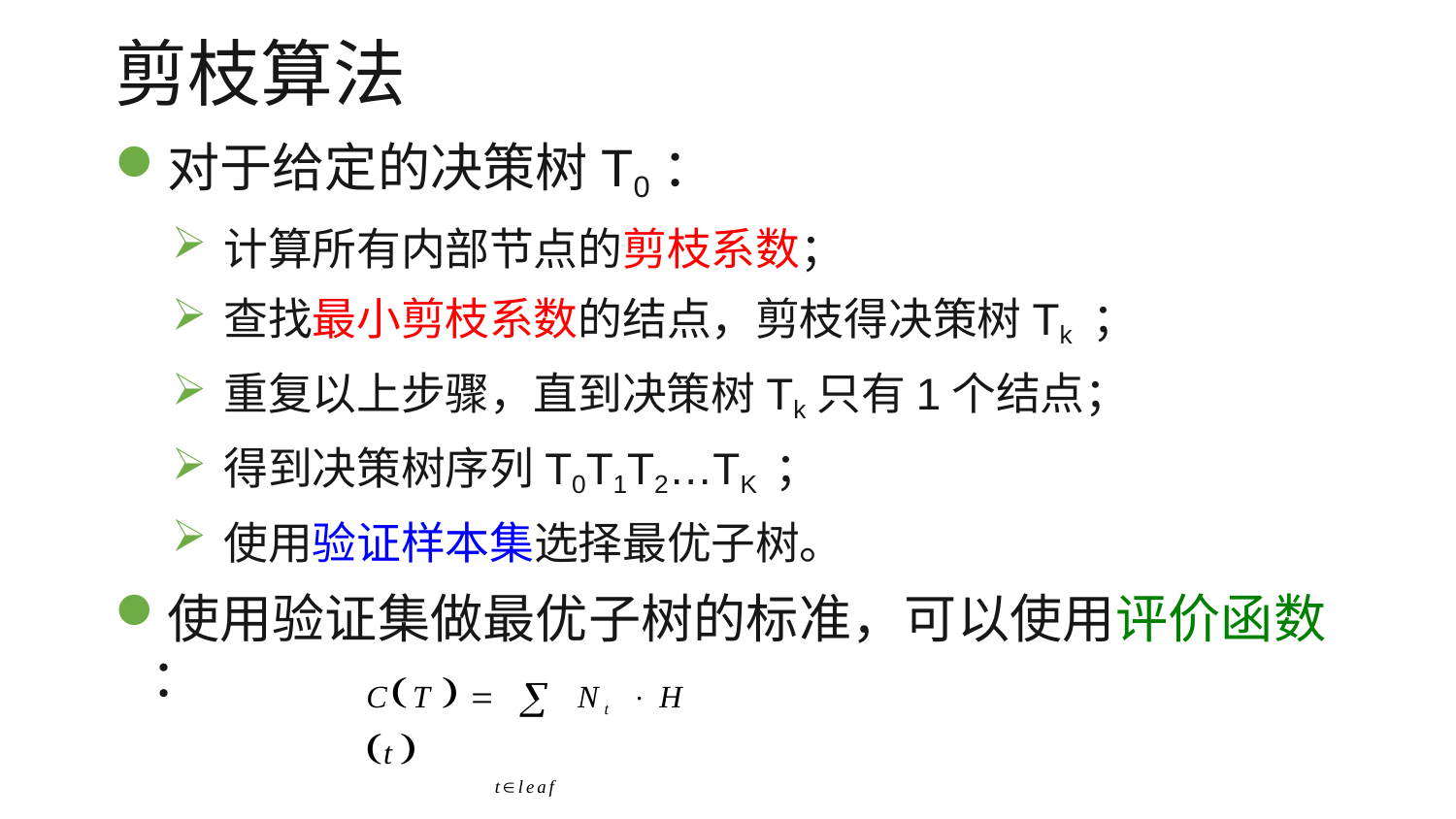

# 剪枝算法
对于给定的决策树T0：
计算所有内部节点的剪枝系数；
查找最小剪枝系数的结点，剪枝得决策树Tk ；
重复以上步骤，直到决策树Tk只有1个结点；
得到决策树序列T0T1T2…TK ；
使用验证样本集选择最优子树。
使用验证集做最优子树的标准，可以使用评价函数
C(T ) = ∑ Nt ⋅ H (t )
t∈leaf
：